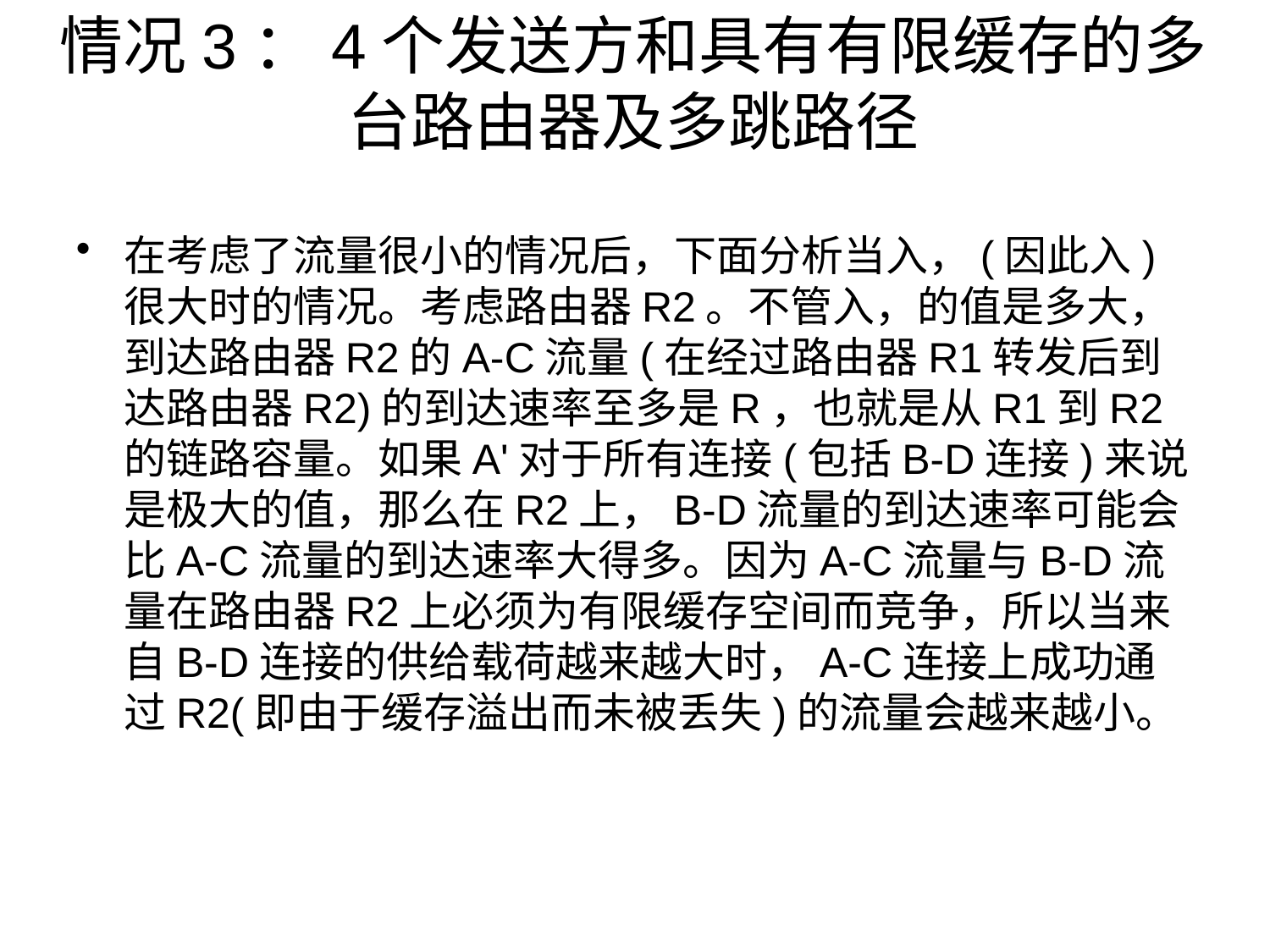

# 情况3：4个发送方和具有有限缓存的多台路由器及多跳路径
在考虑了流量很小的情况后，下面分析当入，(因此入)很大时的情况。考虑路由器R2。不管入，的值是多大，到达路由器R2的A-C流量(在经过路由器R1转发后到达路由器R2)的到达速率至多是R，也就是从R1到R2的链路容量。如果A'对于所有连接(包括B-D连接)来说是极大的值，那么在R2上，B-D流量的到达速率可能会比A-C流量的到达速率大得多。因为A-C流量与B-D流量在路由器R2上必须为有限缓存空间而竞争，所以当来自B-D连接的供给载荷越来越大时，A-C连接上成功通过R2(即由于缓存溢出而未被丢失)的流量会越来越小。